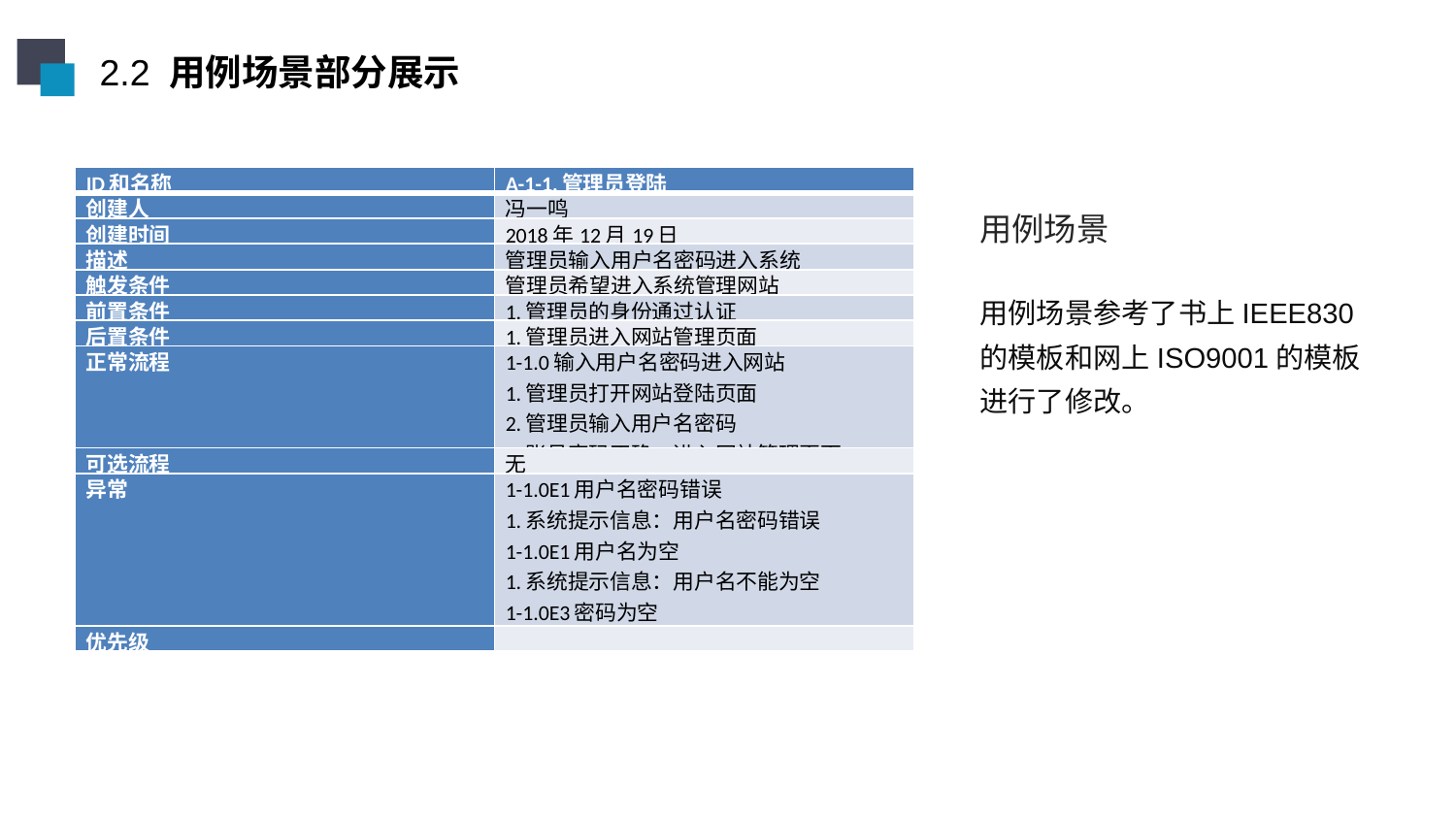

2.2 用例场景部分展示
| ID和名称 | A-1-1,管理员登陆 |
| --- | --- |
| 创建人 | 冯一鸣 |
| 创建时间 | 2018年12月19日 |
| 描述 | 管理员输入用户名密码进入系统 |
| 触发条件 | 管理员希望进入系统管理网站 |
| 前置条件 | 1.管理员的身份通过认证 |
| 后置条件 | 1.管理员进入网站管理页面 |
| 正常流程 | 1-1.0输入用户名密码进入网站 1.管理员打开网站登陆页面 2.管理员输入用户名密码 3.账号密码正确，进入网站管理页面 |
| 可选流程 | 无 |
| 异常 | 1-1.0E1用户名密码错误 1.系统提示信息：用户名密码错误 1-1.0E1用户名为空 1.系统提示信息：用户名不能为空 1-1.0E3密码为空 1.系统提示信息：密码不能为空 |
| 优先级 |  |
用例场景
用例场景参考了书上IEEE830的模板和网上ISO9001的模板进行了修改。